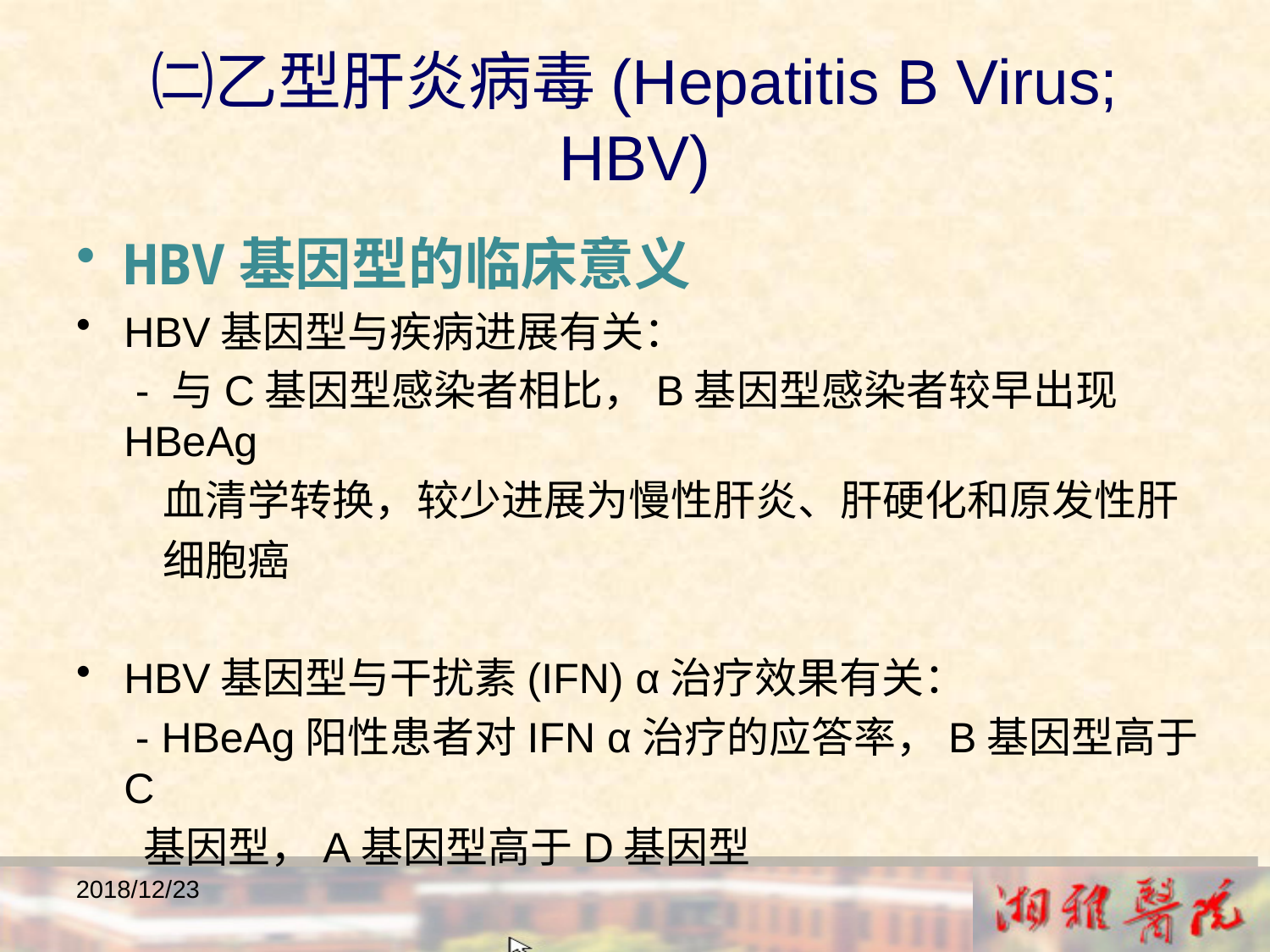

㈡乙型肝炎病毒(Hepatitis B Virus; HBV)
HBV基因型的临床意义
HBV基因型与疾病进展有关：
     - 与C基因型感染者相比，B基因型感染者较早出现HBeAg
        血清学转换，较少进展为慢性肝炎、肝硬化和原发性肝
        细胞癌

HBV基因型与干扰素(IFN) α治疗效果有关：
     - HBeAg阳性患者对IFN α治疗的应答率，B基因型高于C
      基因型，A基因型高于D基因型

2018/12/23